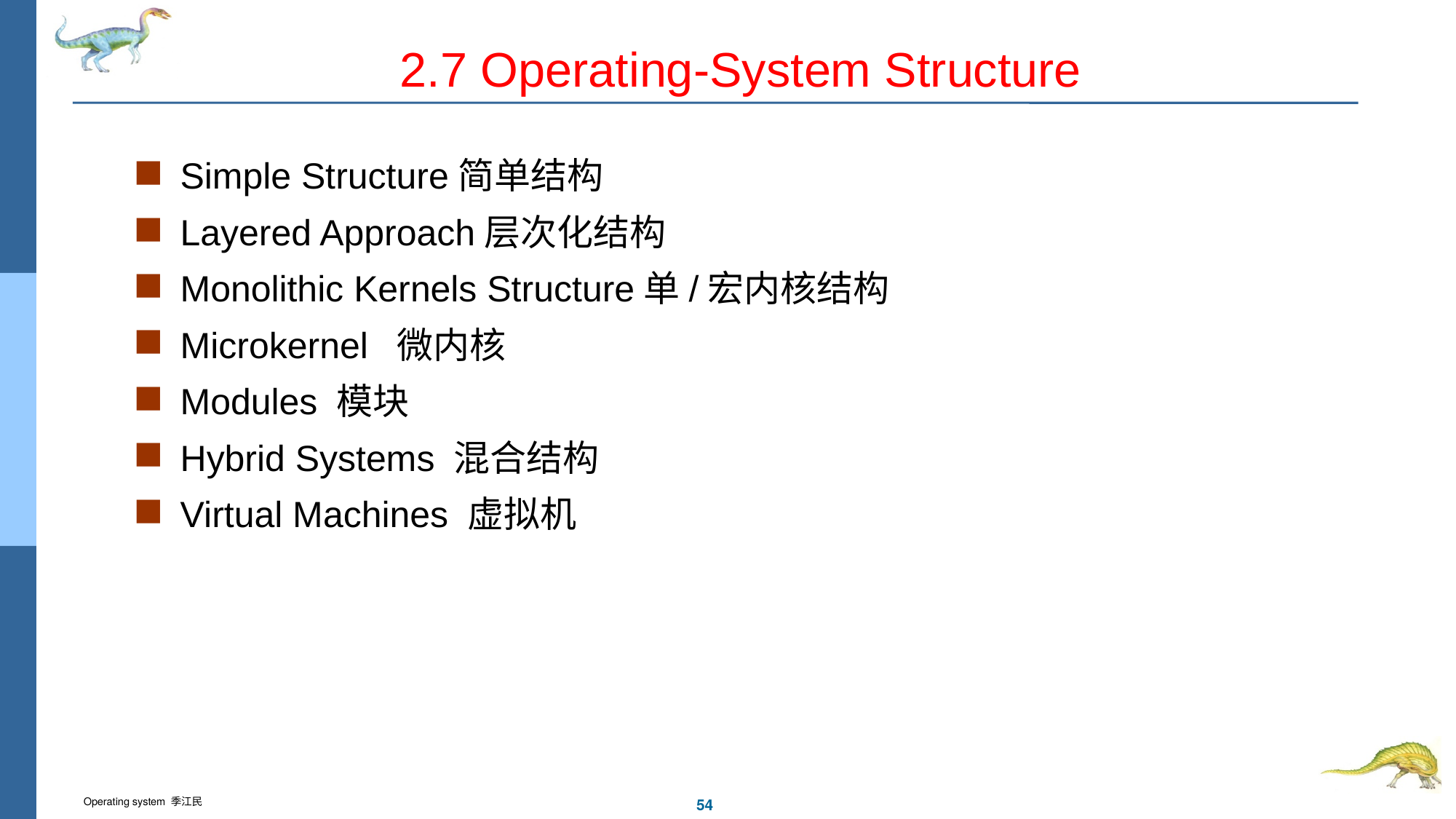

# 2.7 Operating-System Structure
Simple Structure简单结构
Layered Approach层次化结构
Monolithic Kernels Structure单/宏内核结构
Microkernel  微内核
Modules 模块
Hybrid Systems 混合结构
Virtual Machines 虚拟机